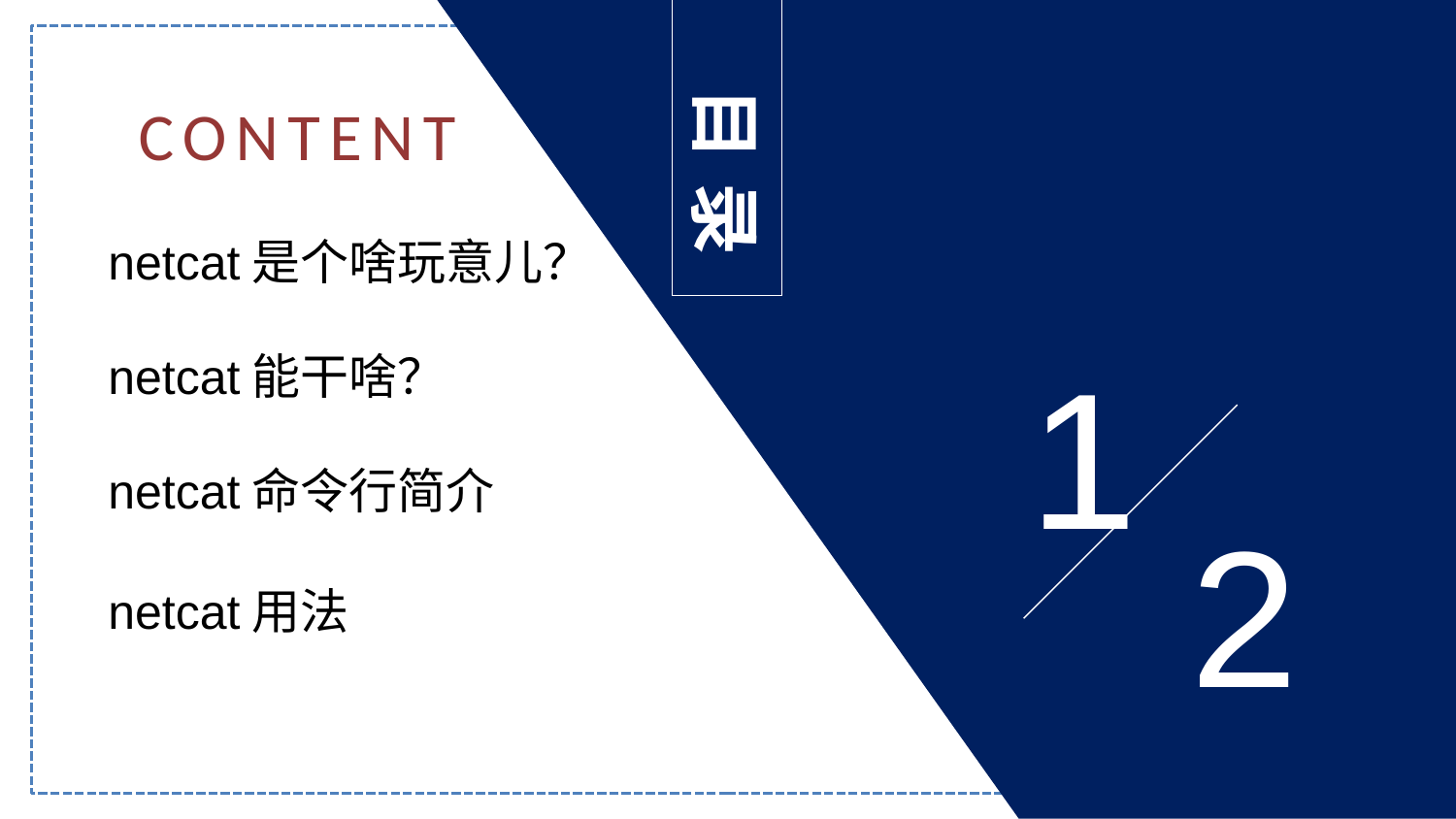

目录
CONTENT
netcat是个啥玩意儿？
netcat能干啥？
1
netcat命令行简介
2
netcat用法